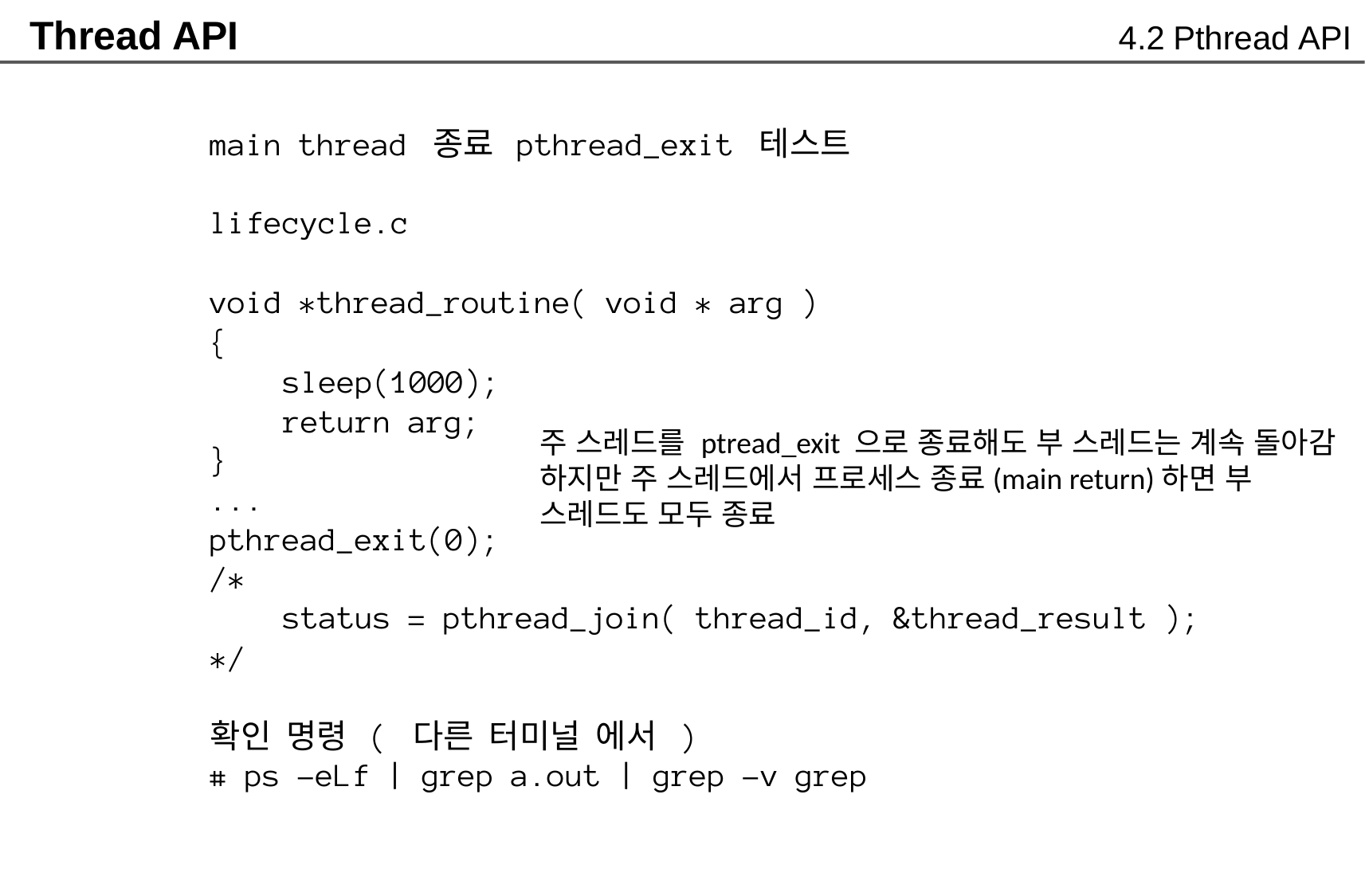

Thread API
4.2 Pthread API

main  thread  종료  pthread_exit  테스트

lifecycle.c

void  *thread_routine(  void  *  arg  )
{
	sleep(1000);
	return  arg;
}
...
pthread_exit(0);
/*
	status  =  pthread_join(  thread_id,  &thread_result  );
*/

확인  명령  (  다른  터미널  에서  )
#  ps  -eLf  |  grep  a.out  |  grep  -v  grep
주 스레드를 ptread_exit 으로 종료해도 부 스레드는 계속 돌아감
하지만 주 스레드에서 프로세스 종료(main return)하면 부 스레드도 모두 종료